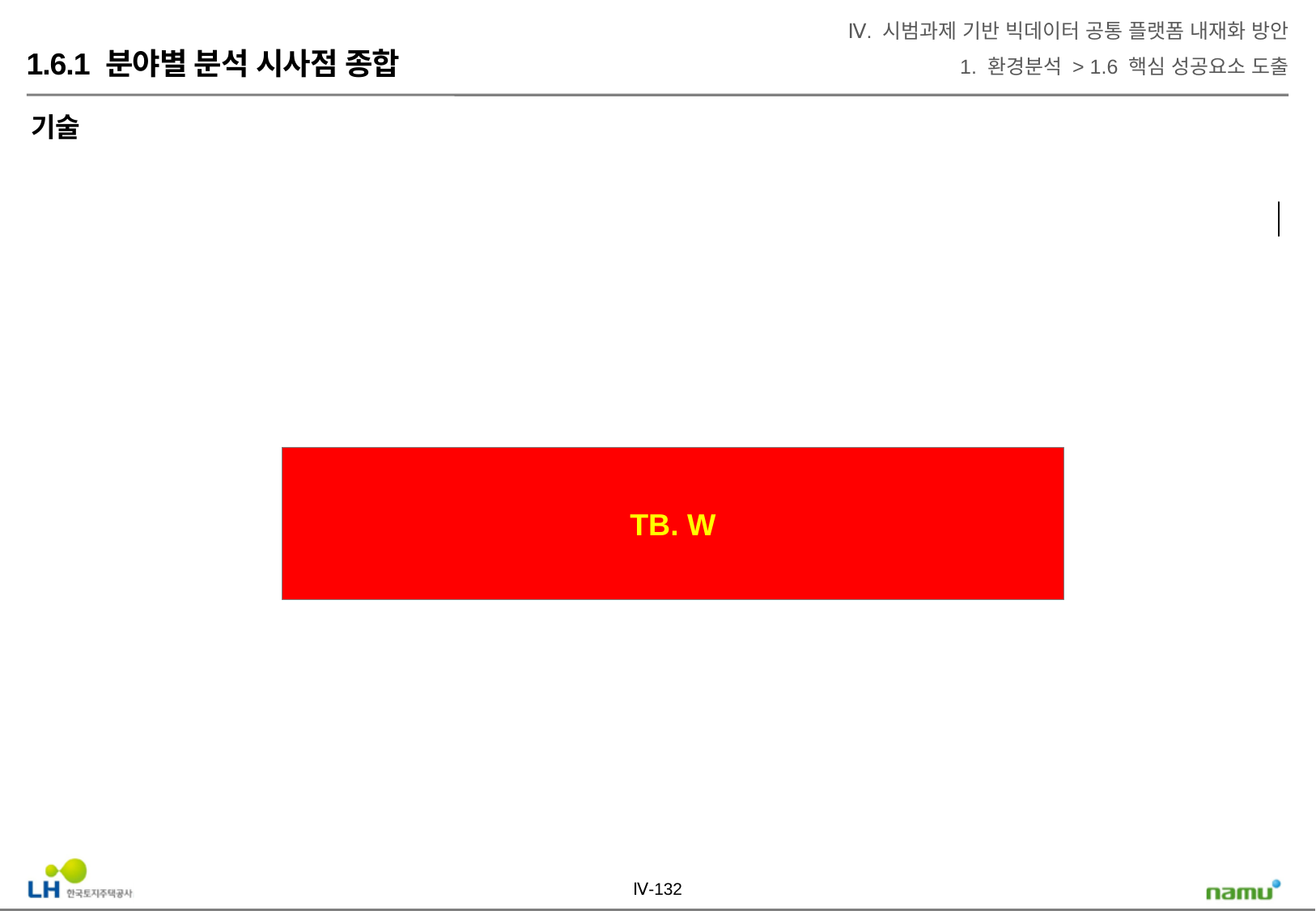

Ⅳ. 시범과제 기반 빅데이터 공통 플랫폼 내재화 방안
1. 환경분석 > 1.6 핵심 성공요소 도출
1.6.1 분야별 분석 시사점 종합
기술
TB. W